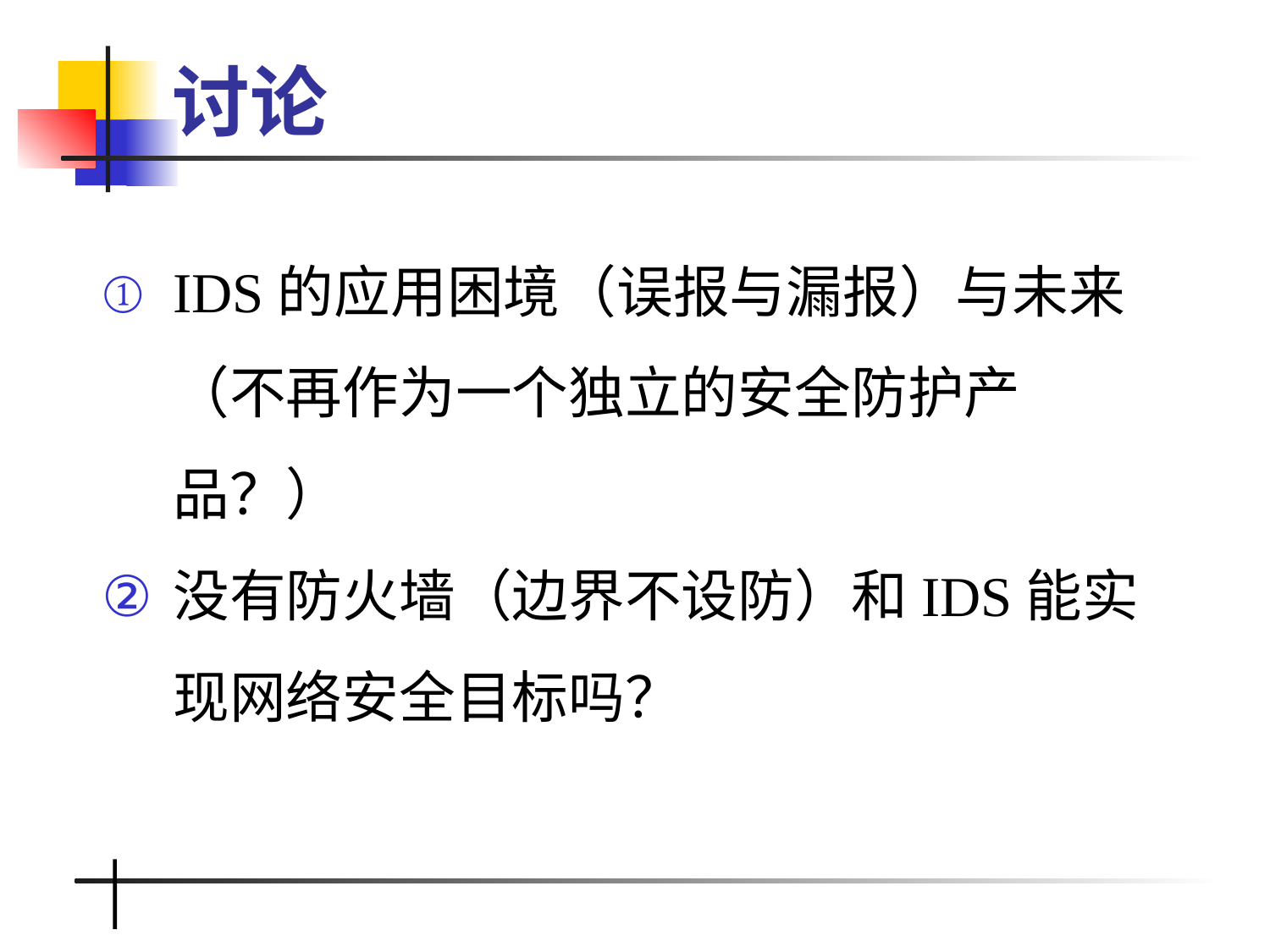

# 讨论
IDS的应用困境（误报与漏报）与未来（不再作为一个独立的安全防护产品？）
没有防火墙（边界不设防）和IDS能实现网络安全目标吗？